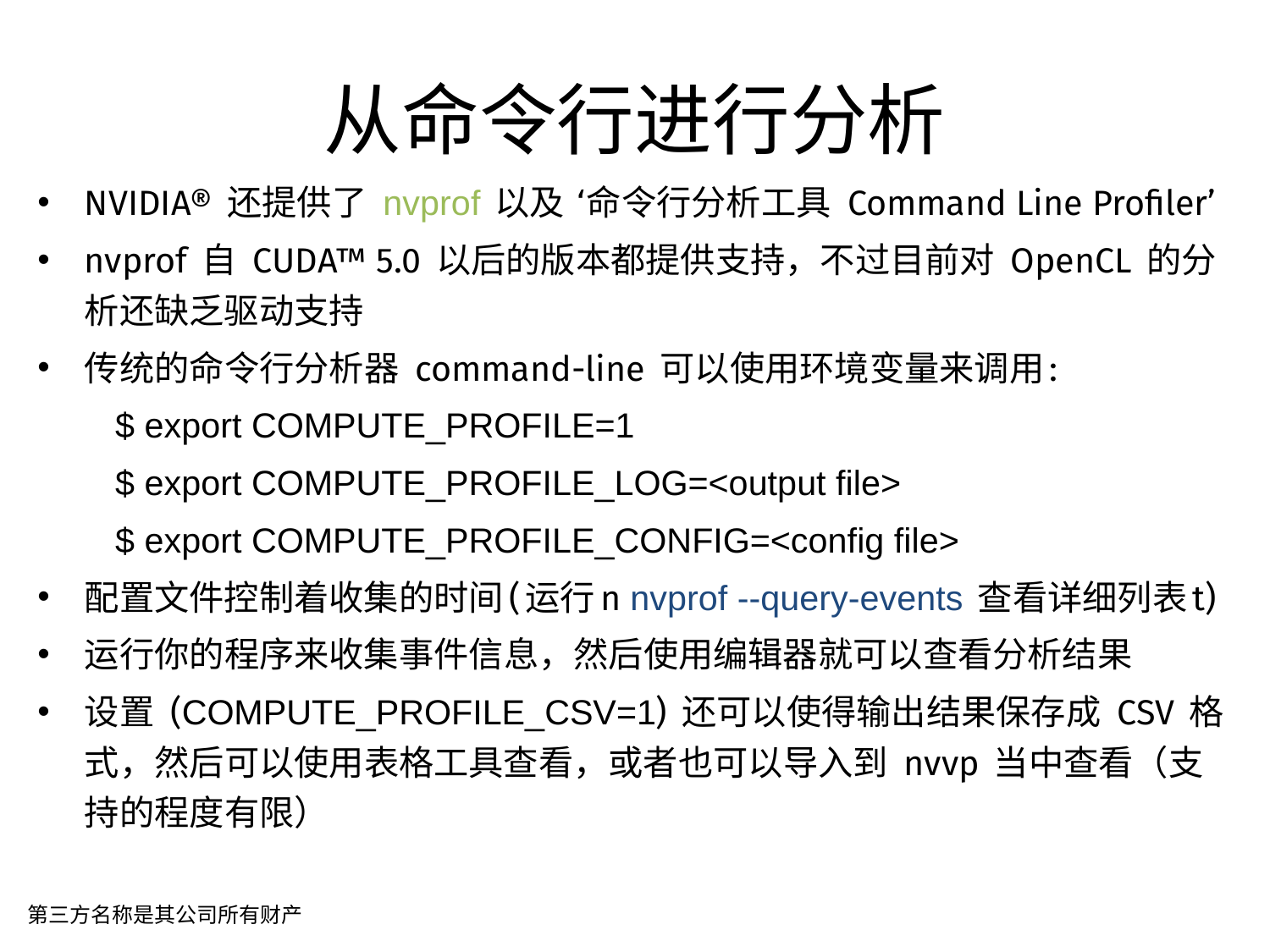

从命令行进行分析
NVIDIA® 还提供了 nvprof 以及 ‘命令行分析工具 Command Line Profiler’
nvprof 自 CUDA™ 5.0 以后的版本都提供支持，不过目前对 OpenCL 的分析还缺乏驱动支持
传统的命令行分析器 command-line 可以使用环境变量来调用:
        $ export COMPUTE_PROFILE=1
        $ export COMPUTE_PROFILE_LOG=<output file>
        $ export COMPUTE_PROFILE_CONFIG=<config file>
配置文件控制着收集的时间(运行n nvprof --query-events 查看详细列表t)
运行你的程序来收集事件信息，然后使用编辑器就可以查看分析结果
设置 (COMPUTE_PROFILE_CSV=1) 还可以使得输出结果保存成 CSV 格式，然后可以使用表格工具查看，或者也可以导入到 nvvp 当中查看（支持的程度有限）
第三方名称是其公司所有财产